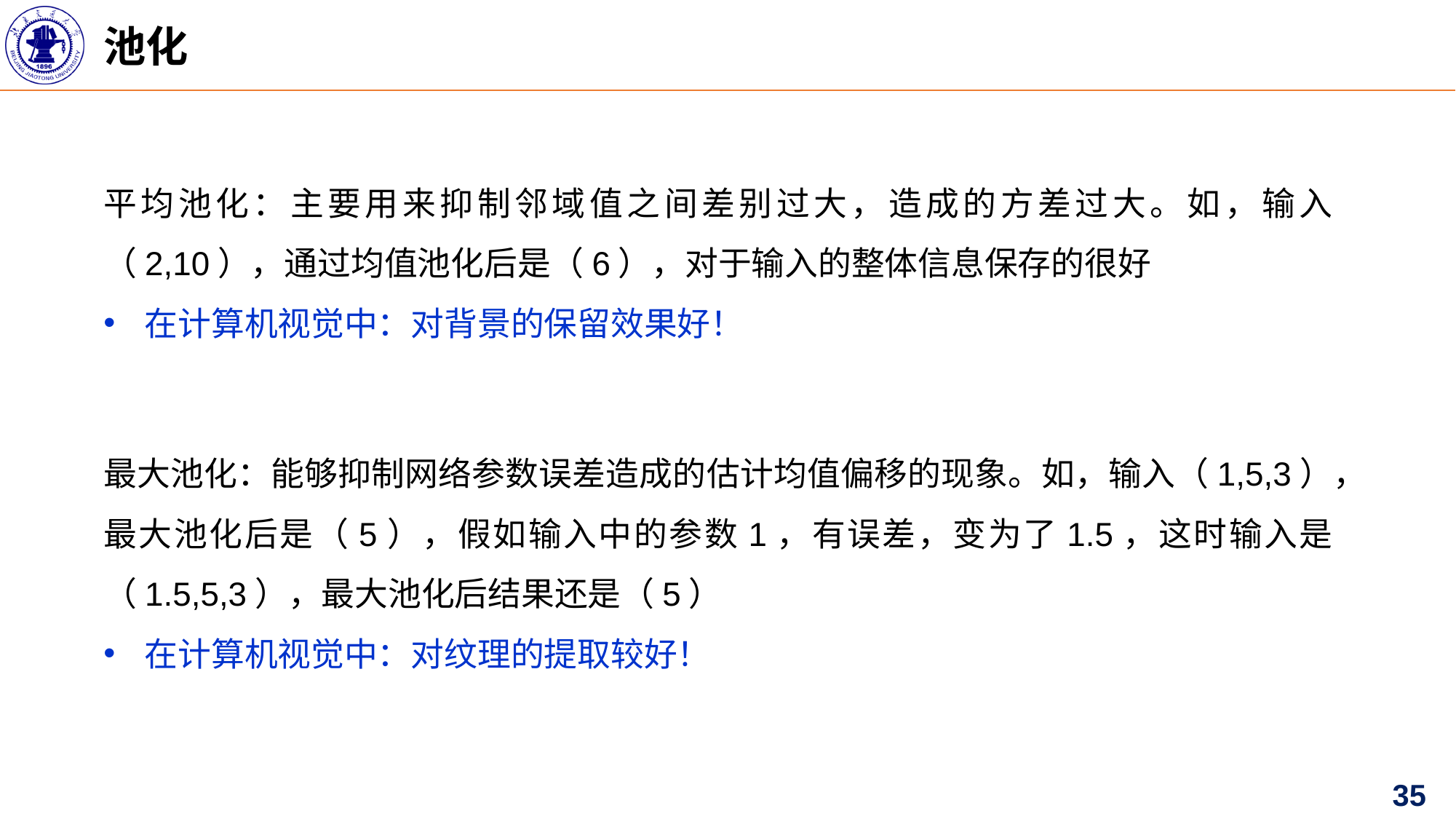

池化
平均池化：主要用来抑制邻域值之间差别过大，造成的方差过大。如，输入（2,10），通过均值池化后是（6），对于输入的整体信息保存的很好
在计算机视觉中：对背景的保留效果好！
最大池化：能够抑制网络参数误差造成的估计均值偏移的现象。如，输入（1,5,3），最大池化后是（5），假如输入中的参数1，有误差，变为了1.5，这时输入是（1.5,5,3），最大池化后结果还是（5）
在计算机视觉中：对纹理的提取较好！